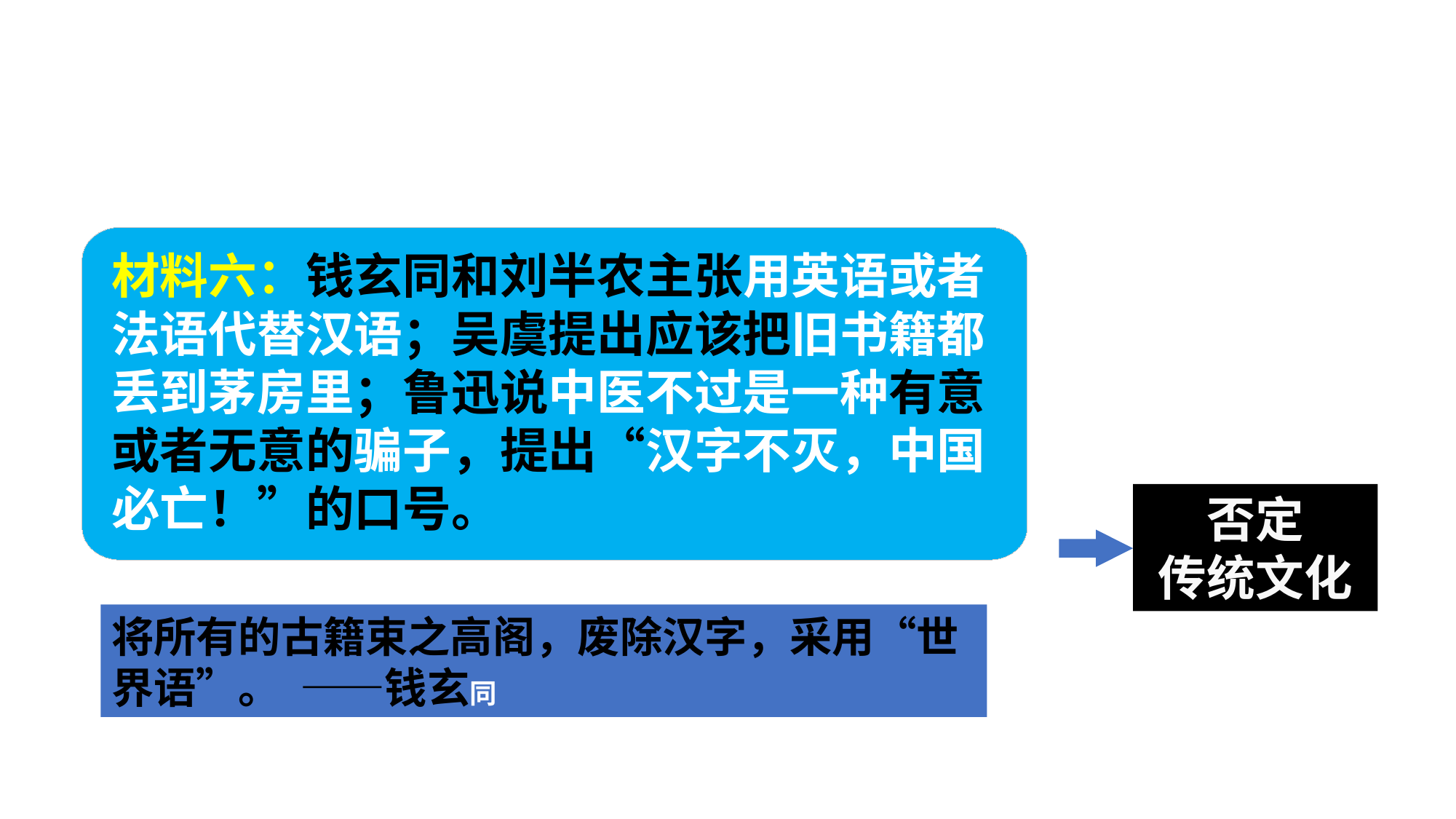

材料六：钱玄同和刘半农主张用英语或者法语代替汉语；吴虞提出应该把旧书籍都丢到茅房里；鲁迅说中医不过是一种有意或者无意的骗子，提出“汉字不灭，中国必亡！”的口号。
否定
传统文化

将所有的古籍束之高阁，废除汉字，采用“世界语”。  ——钱玄同